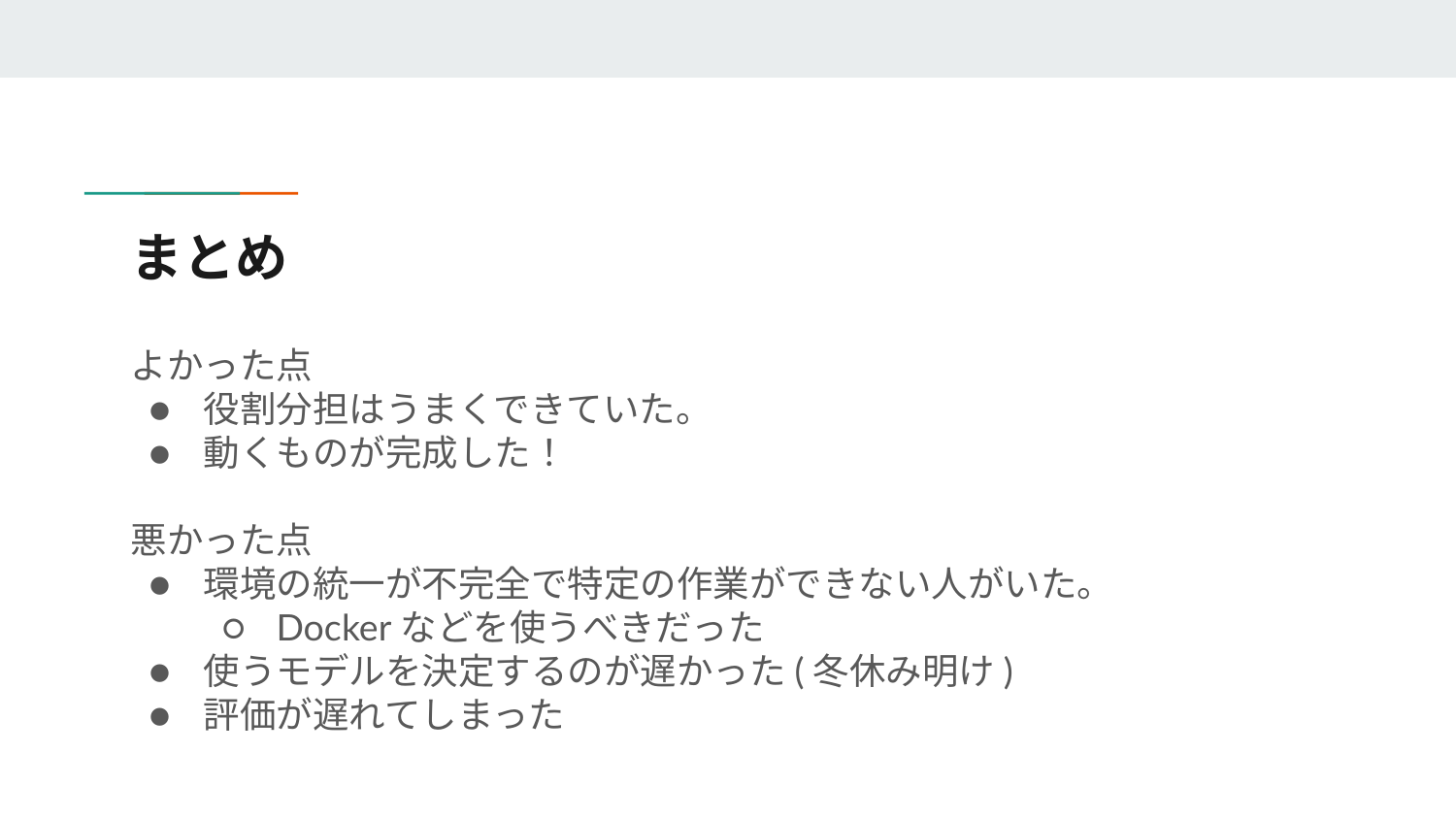

担当：王
# まとめ
よかった点
役割分担はうまくできていた。
動くものが完成した！

悪かった点
環境の統一が不完全で特定の作業ができない人がいた。
Dockerなどを使うべきだった
使うモデルを決定するのが遅かった(冬休み明け)
評価が遅れてしまった